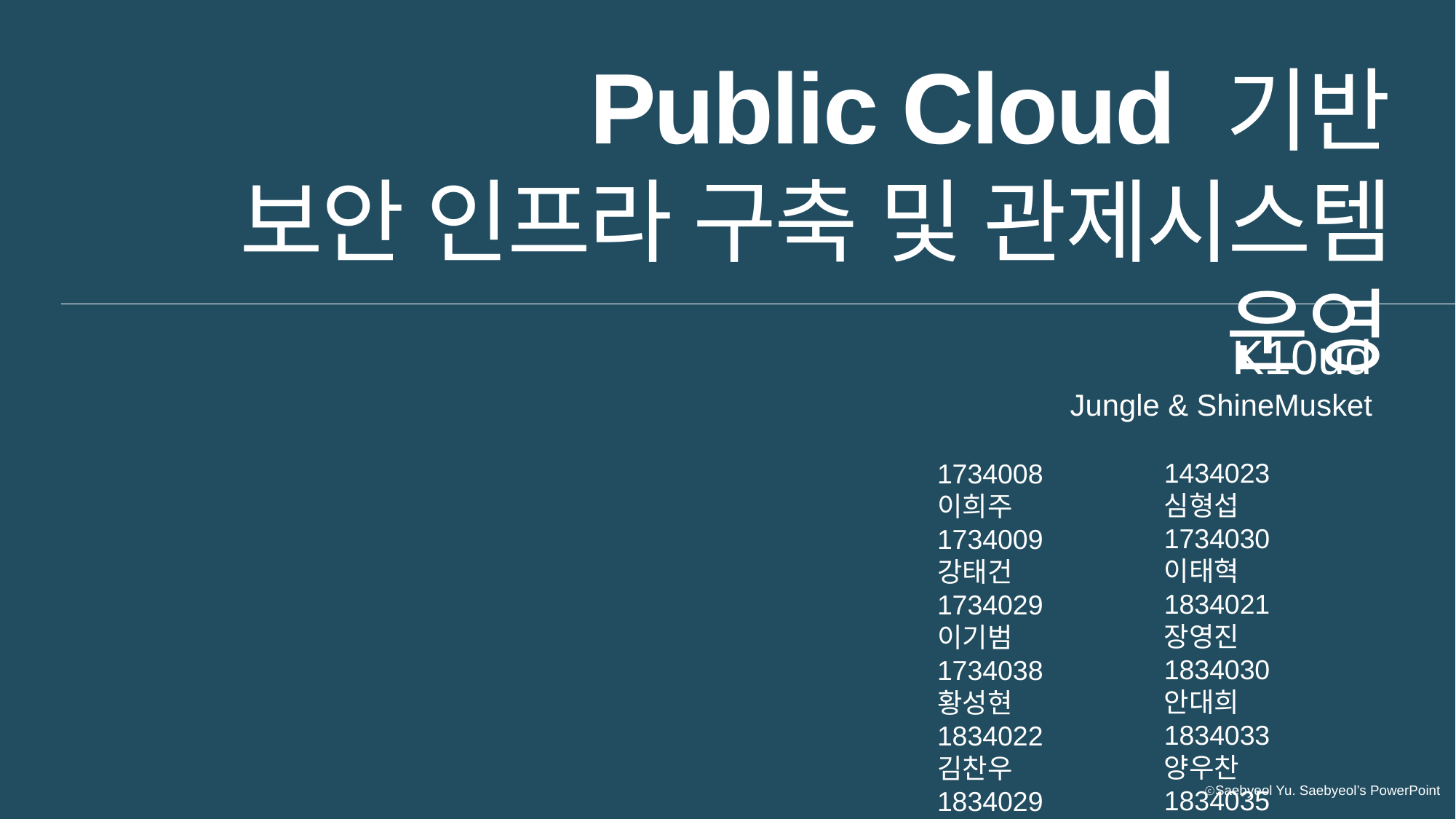

Public Cloud 기반
보안 인프라 구축 및 관제시스템 운영
K10ud
Jungle & ShineMusket
1434023   심형섭
1734030   이태혁
1834021   장영진
1834030   안대희
1834033   양우찬
1834035   김호진
1934042   장희윤

1734008   이희주
1734009   강태건
1734029   이기범
1734038   황성현
1834022   김찬우
1834029   최상현
1834034   국동혁